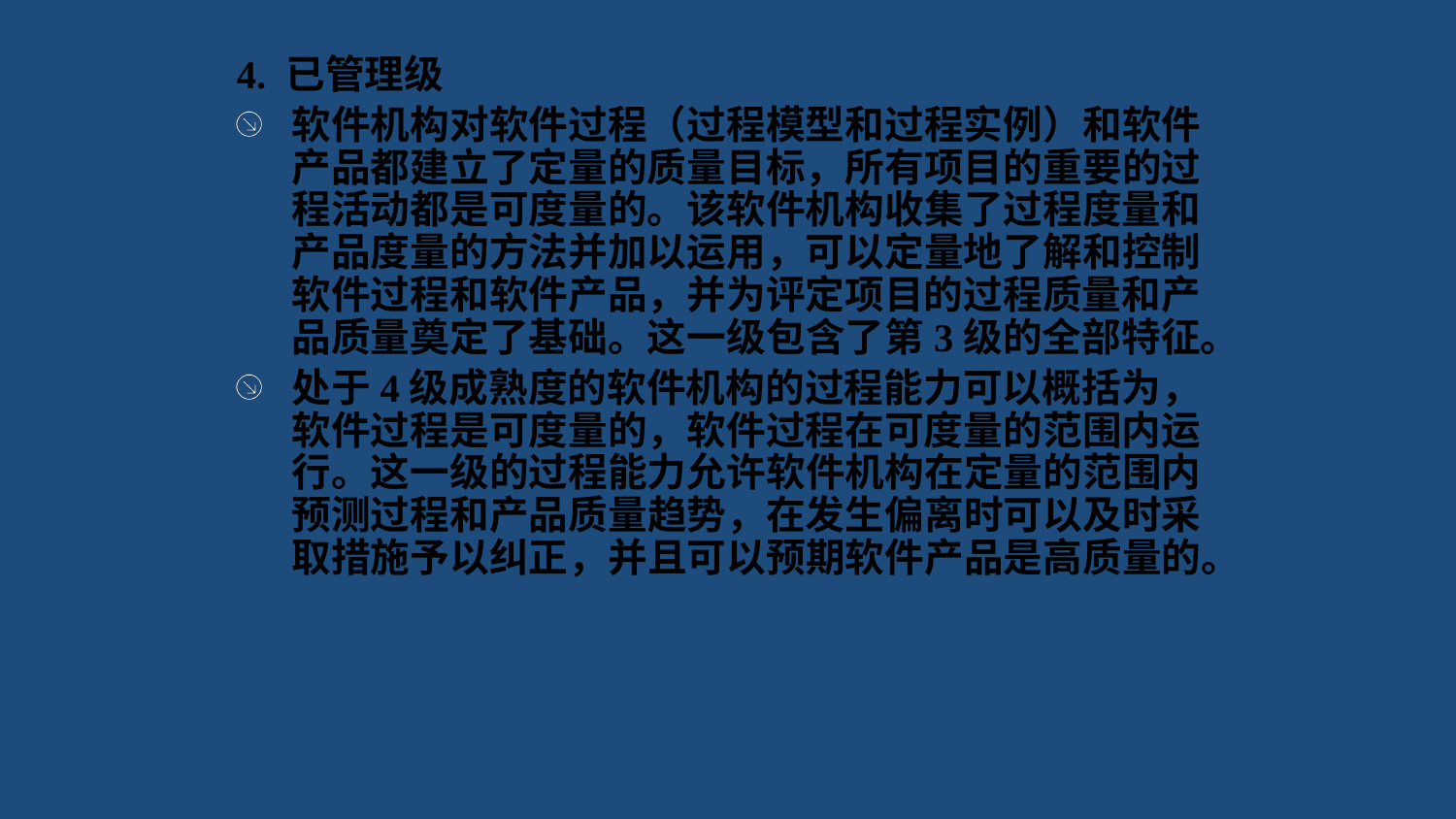

4. 已管理级
软件机构对软件过程（过程模型和过程实例）和软件产品都建立了定量的质量目标，所有项目的重要的过程活动都是可度量的。该软件机构收集了过程度量和产品度量的方法并加以运用，可以定量地了解和控制软件过程和软件产品，并为评定项目的过程质量和产品质量奠定了基础。这一级包含了第3级的全部特征。
处于4级成熟度的软件机构的过程能力可以概括为，软件过程是可度量的，软件过程在可度量的范围内运行。这一级的过程能力允许软件机构在定量的范围内预测过程和产品质量趋势，在发生偏离时可以及时采取措施予以纠正，并且可以预期软件产品是高质量的。